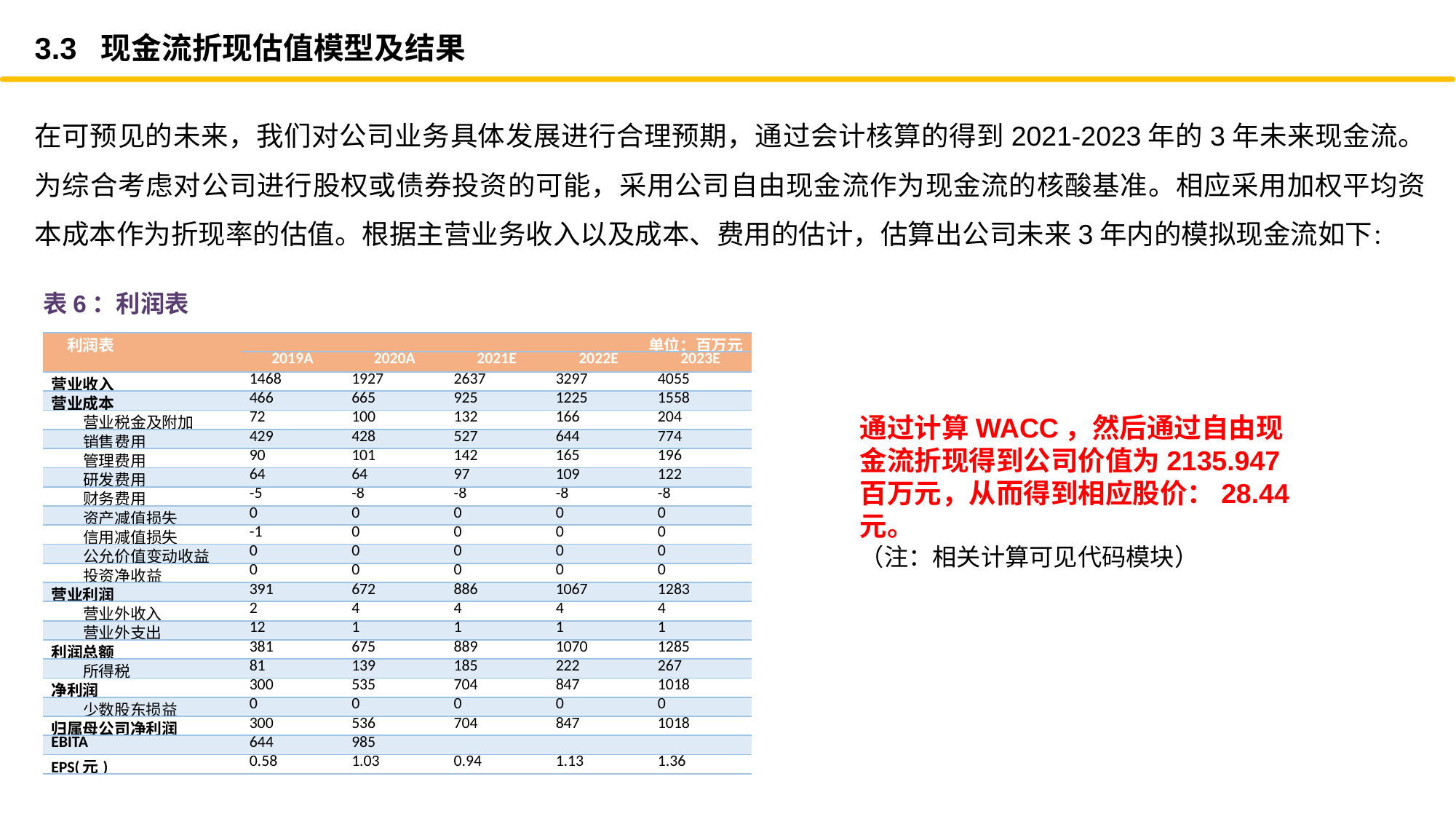

3.3  现金流折现估值模型及结果
在可预见的未来，我们对公司业务具体发展进行合理预期，通过会计核算的得到2021-2023年的3年未来现金流。为综合考虑对公司进行股权或债券投资的可能，采用公司自由现金流作为现金流的核酸基准。相应采用加权平均资本成本作为折现率的估值。根据主营业务收入以及成本、费用的估计，估算出公司未来3年内的模拟现金流如下：
表6：利润表
| 利润表 | 单位：百万元 |  |  |  |  |
| --- | --- | --- | --- | --- | --- |
|  | 2019A | 2020A | 2021E | 2022E | 2023E |
| 营业收入 | 1468 | 1927 | 2637 | 3297 | 4055 |
| 营业成本 | 466 | 665 | 925 | 1225 | 1558 |
| 营业税金及附加 | 72 | 100 | 132 | 166 | 204 |
| 销售费用 | 429 | 428 | 527 | 644 | 774 |
| 管理费用 | 90 | 101 | 142 | 165 | 196 |
| 研发费用 | 64 | 64 | 97 | 109 | 122 |
| 财务费用 | -5 | -8 | -8 | -8 | -8 |
| 资产减值损失 | 0 | 0 | 0 | 0 | 0 |
| 信用减值损失 | -1 | 0 | 0 | 0 | 0 |
| 公允价值变动收益 | 0 | 0 | 0 | 0 | 0 |
| 投资净收益 | 0 | 0 | 0 | 0 | 0 |
| 营业利润 | 391 | 672 | 886 | 1067 | 1283 |
| 营业外收入 | 2 | 4 | 4 | 4 | 4 |
| 营业外支出 | 12 | 1 | 1 | 1 | 1 |
| 利润总额 | 381 | 675 | 889 | 1070 | 1285 |
| 所得税 | 81 | 139 | 185 | 222 | 267 |
| 净利润 | 300 | 535 | 704 | 847 | 1018 |
| 少数股东损益 | 0 | 0 | 0 | 0 | 0 |
| 归属母公司净利润 | 300 | 536 | 704 | 847 | 1018 |
| EBITA | 644 | 985 |  |  |  |
| EPS(元) | 0.58 | 1.03 | 0.94 | 1.13 | 1.36 |
通过计算WACC，然后通过自由现金流折现得到公司价值为2135.947百万元，从而得到相应股价：28.44元。
（注：相关计算可见代码模块）